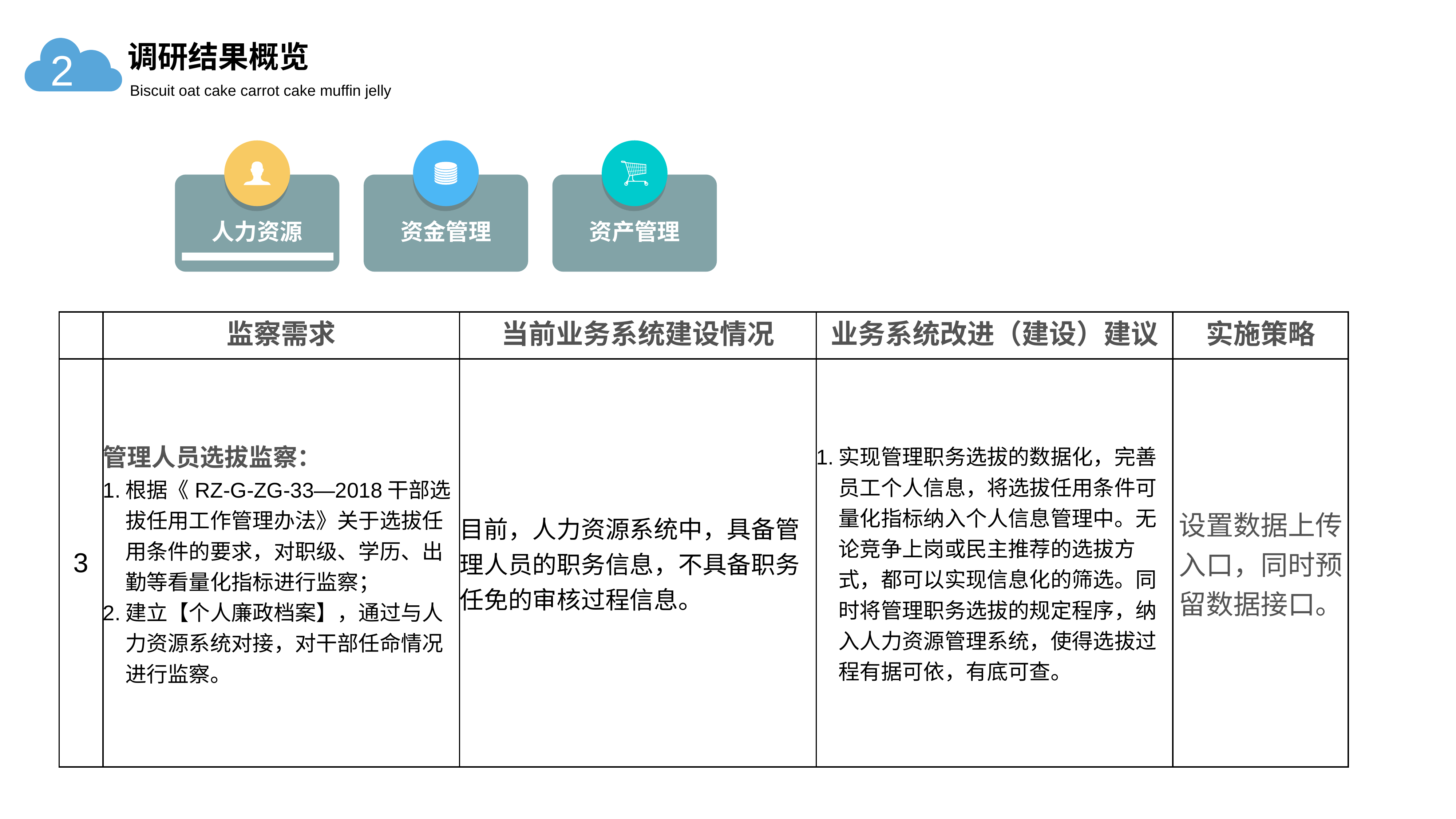

调研结果概览
2

Biscuit oat cake carrot cake muffin jelly

人力资源

资金管理

资产管理

|  | 监察需求 | 当前业务系统建设情况 | 业务系统改进（建设）建议 | 实施策略 |
| --- | --- | --- | --- | --- |
| 3 | 管理人员选拔监察： 根据《RZ-G-ZG-33—2018干部选拔任用工作管理办法》关于选拔任用条件的要求，对职级、学历、出勤等看量化指标进行监察； 建立【个人廉政档案】，通过与人力资源系统对接，对干部任命情况进行监察。 | 目前，人力资源系统中，具备管理人员的职务信息，不具备职务任免的审核过程信息。 | 实现管理职务选拔的数据化，完善员工个人信息，将选拔任用条件可量化指标纳入个人信息管理中。无论竞争上岗或民主推荐的选拔方式，都可以实现信息化的筛选。同时将管理职务选拔的规定程序，纳入人力资源管理系统，使得选拔过程有据可依，有底可查。 | 设置数据上传入口，同时预留数据接口。 |
17